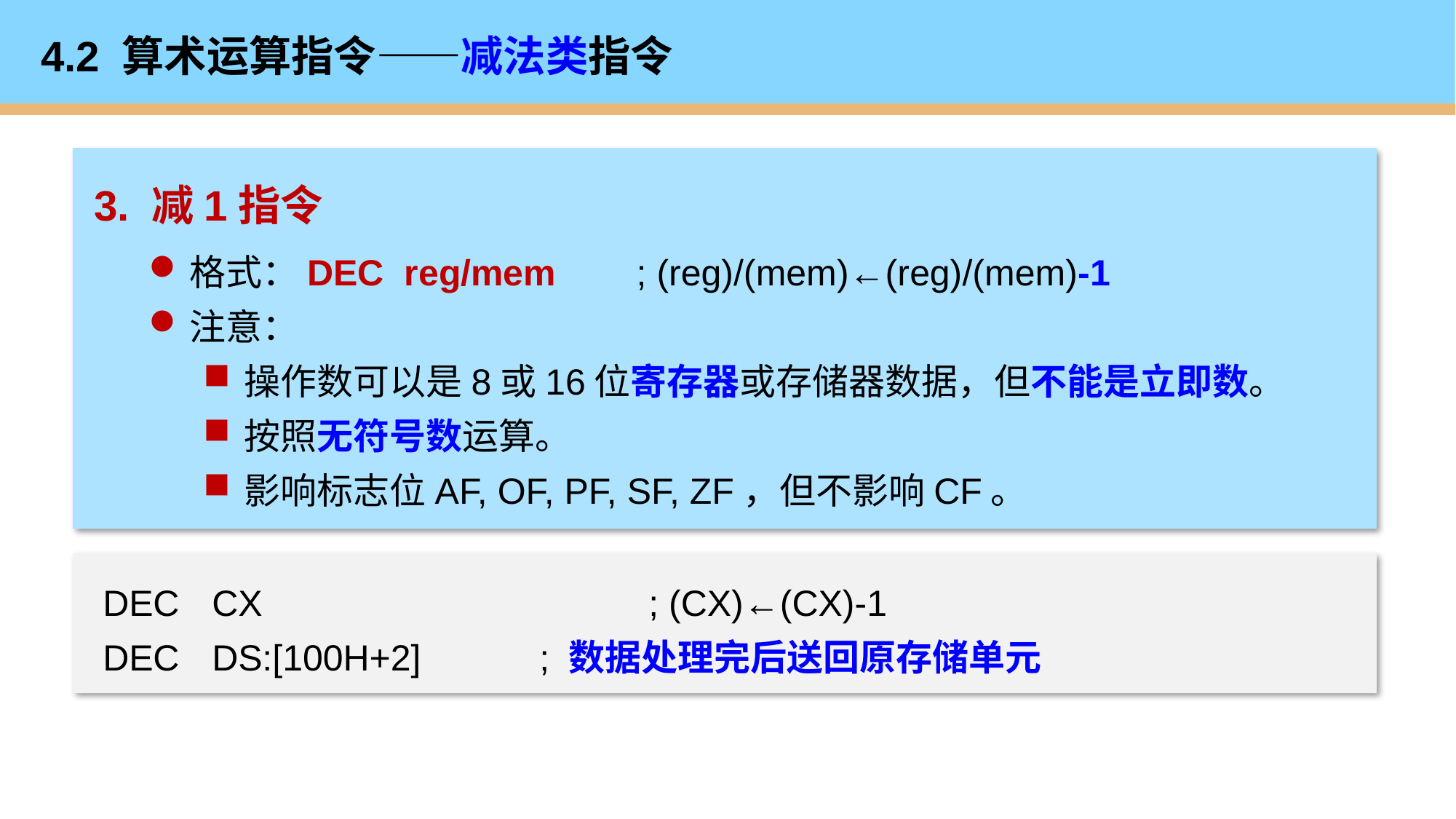

# 4.2 算术运算指令——减法类指令
3. 减1指令
格式：DEC  reg/mem	 ; (reg)/(mem)←(reg)/(mem)-1
注意：
操作数可以是8或16位寄存器或存储器数据，但不能是立即数。
按照无符号数运算。
影响标志位AF, OF, PF, SF, ZF，但不影响CF。
DEC	CX				; (CX)←(CX)-1
DEC	DS:[100H+2]		; 数据处理完后送回原存储单元
82